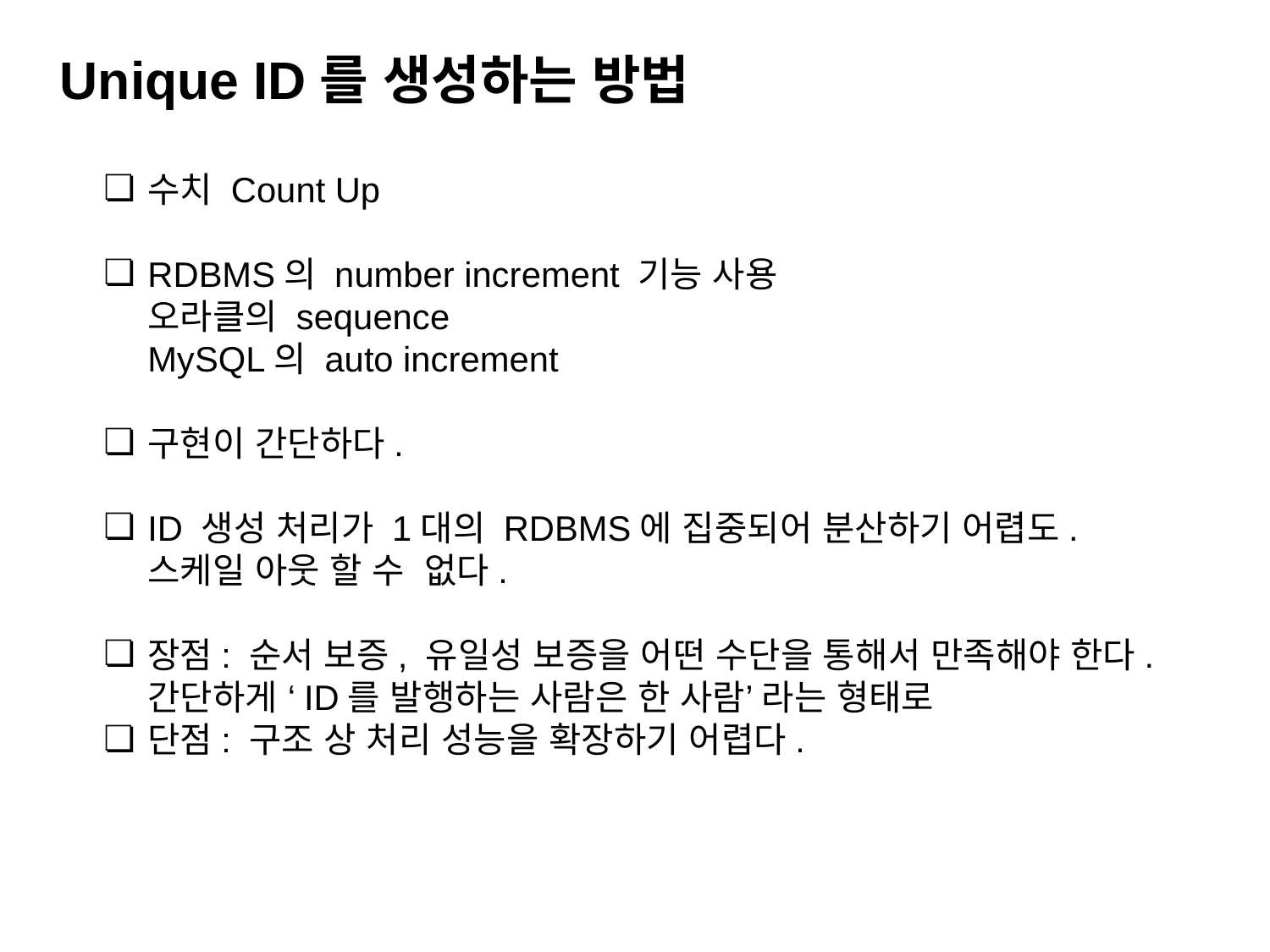

Unique ID를 생성하는 방법
수치 Count Up
RDBMS의 number increment 기능 사용
오라클의 sequence
MySQL의 auto increment
구현이 간단하다.
ID 생성 처리가 1대의 RDBMS에 집중되어 분산하기 어렵도. 스케일 아웃 할 수  없다.
장점: 순서 보증, 유일성 보증을 어떤 수단을 통해서 만족해야 한다.
간단하게 ‘ID를 발행하는 사람은 한 사람’ 라는 형태로
단점: 구조 상 처리 성능을 확장하기 어렵다.